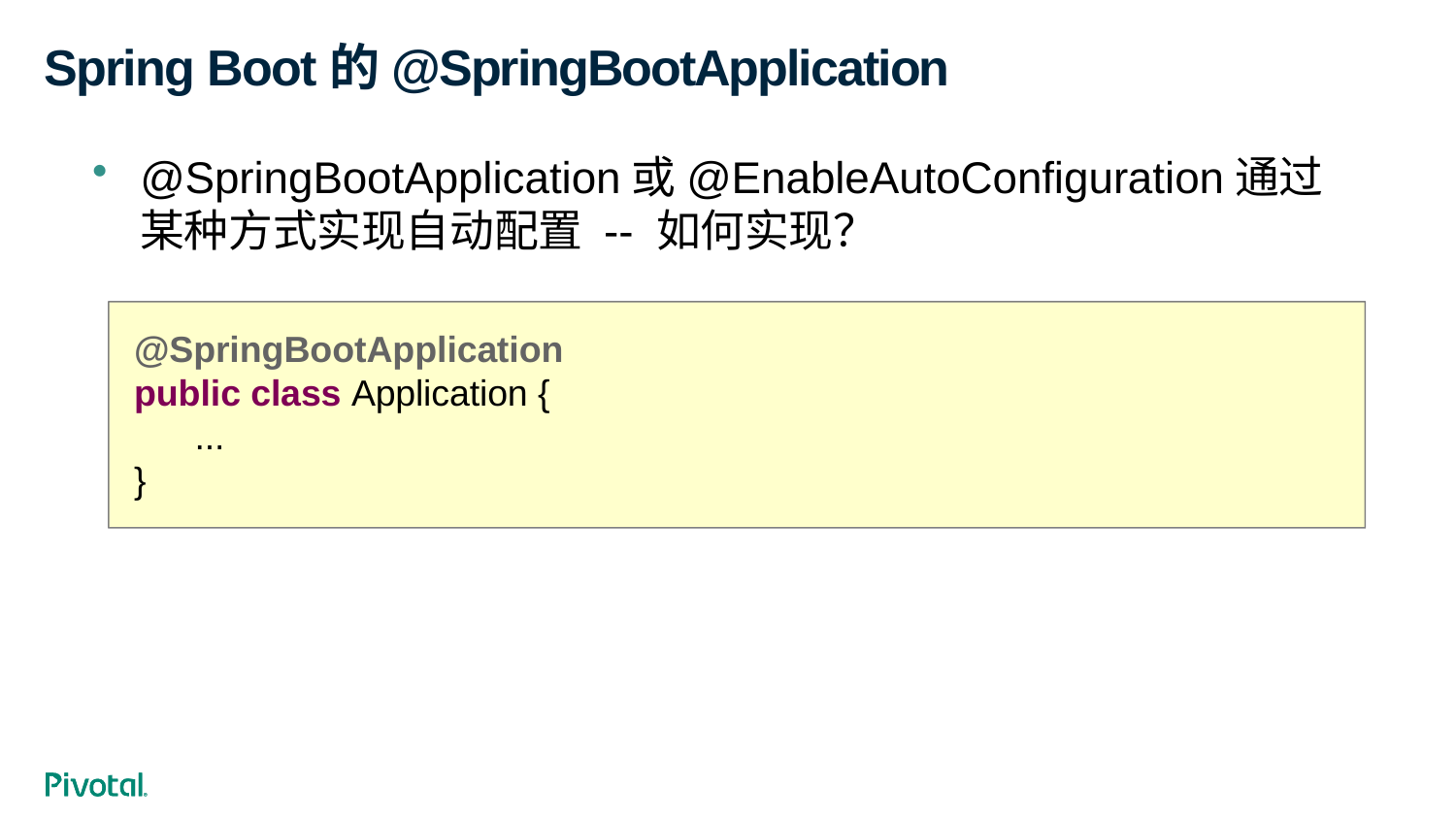

# Spring Boot的@SpringBootApplication
@SpringBootApplication或@EnableAutoConfiguration通过某种方式实现自动配置 -- 如何实现？

@SpringBootApplication
public class Application {
      ...
}
13